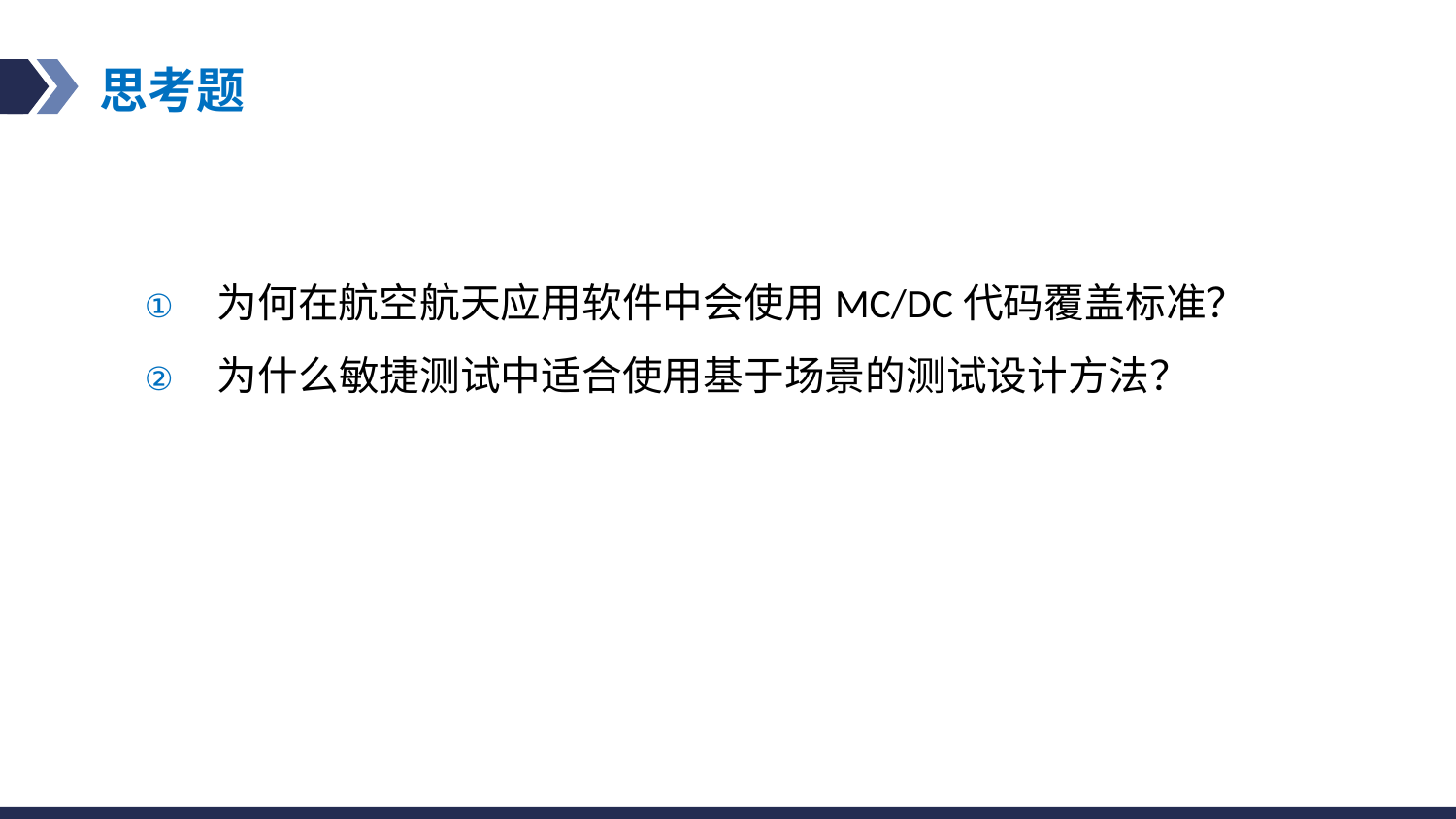

# 思考题
为何在航空航天应用软件中会使用MC/DC代码覆盖标准？
为什么敏捷测试中适合使用基于场景的测试设计方法？